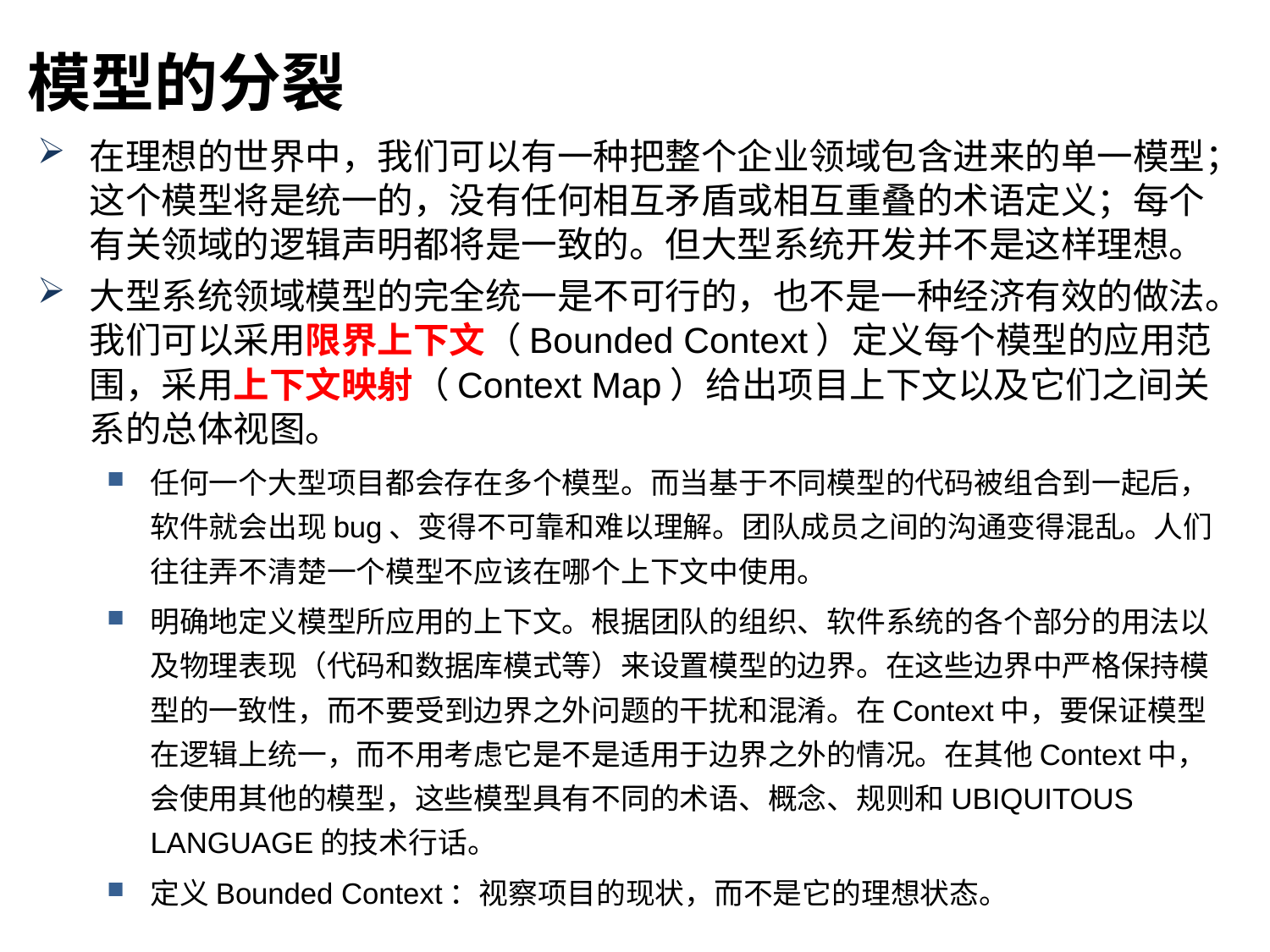

模型的分裂
在理想的世界中，我们可以有一种把整个企业领域包含进来的单一模型；这个模型将是统一的，没有任何相互矛盾或相互重叠的术语定义；每个有关领域的逻辑声明都将是一致的。但大型系统开发并不是这样理想。
大型系统领域模型的完全统一是不可行的，也不是一种经济有效的做法。我们可以采用限界上下文（Bounded Context）定义每个模型的应用范围，采用上下文映射（Context Map）给出项目上下文以及它们之间关系的总体视图。
任何一个大型项目都会存在多个模型。而当基于不同模型的代码被组合到一起后，软件就会出现bug、变得不可靠和难以理解。团队成员之间的沟通变得混乱。人们往往弄不清楚一个模型不应该在哪个上下文中使用。
明确地定义模型所应用的上下文。根据团队的组织、软件系统的各个部分的用法以及物理表现（代码和数据库模式等）来设置模型的边界。在这些边界中严格保持模型的一致性，而不要受到边界之外问题的干扰和混淆。在Context中，要保证模型在逻辑上统一，而不用考虑它是不是适用于边界之外的情况。在其他Context中，会使用其他的模型，这些模型具有不同的术语、概念、规则和UBIQUITOUS LANGUAGE的技术行话。
定义Bounded Context：视察项目的现状，而不是它的理想状态。